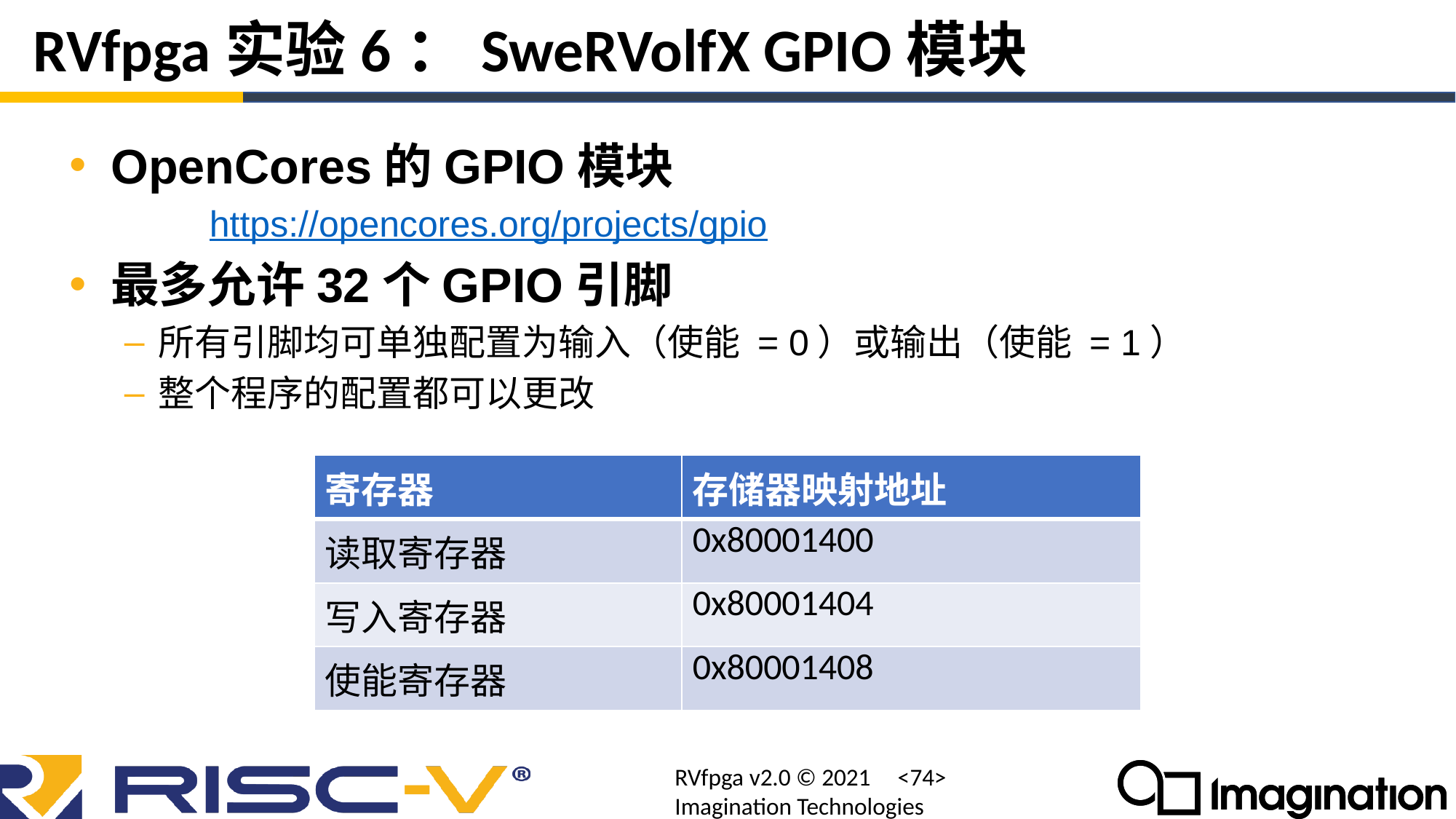

# RVfpga实验6：SweRVolfX GPIO模块
OpenCores的GPIO模块
  	   https://opencores.org/projects/gpio
最多允许32个GPIO引脚
所有引脚均可单独配置为输入（使能 = 0）或输出（使能 = 1）
整个程序的配置都可以更改

| 寄存器 | 存储器映射地址 |
| --- | --- |
| 读取寄存器 | 0x80001400 |
| 写入寄存器 | 0x80001404 |
| 使能寄存器 | 0x80001408 |